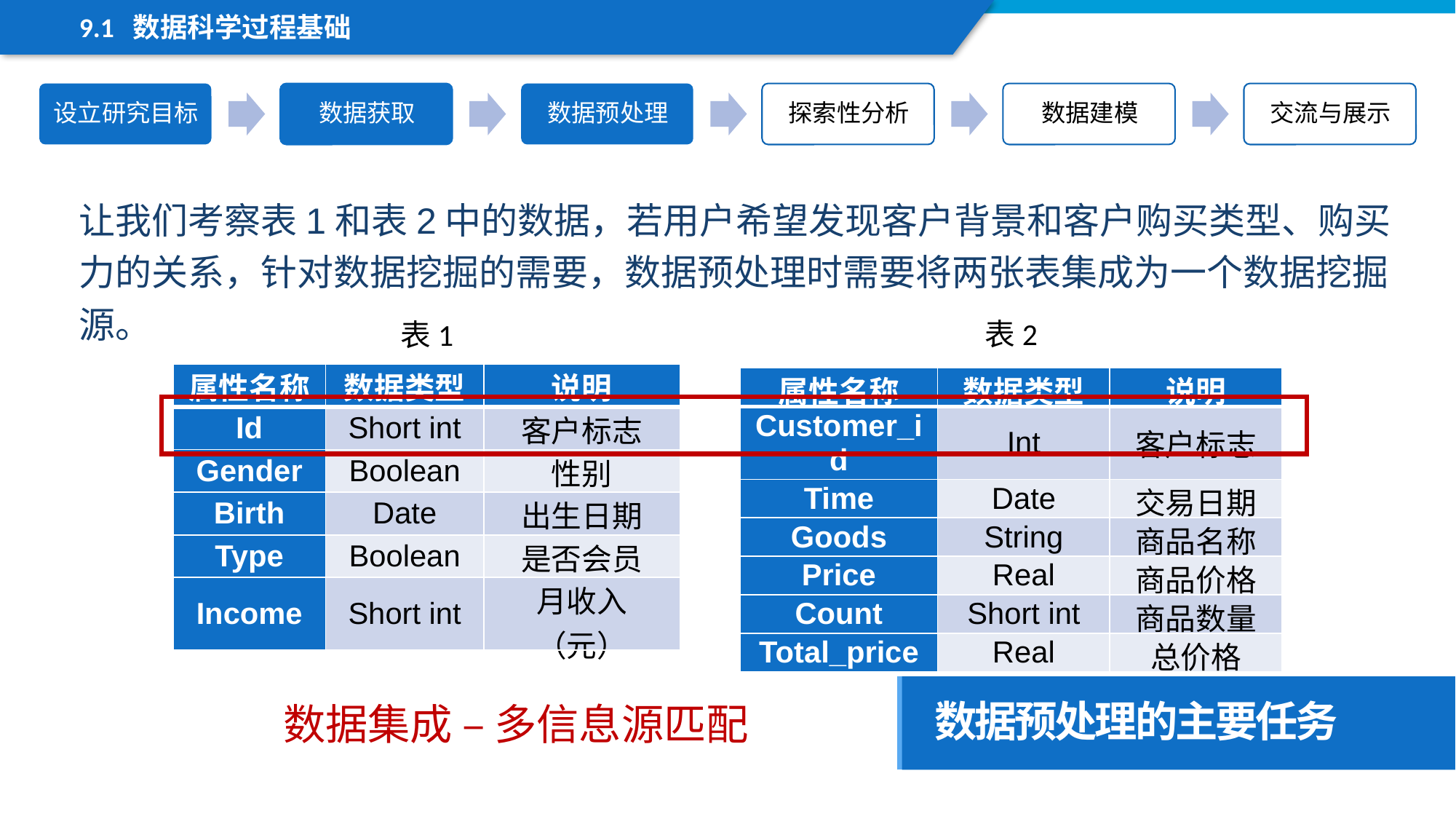

9.1  数据科学过程基础
设立研究目标

数据获取

数据预处理

探索性分析

数据建模

交流与展示
让我们考察表1和表2中的数据，若用户希望发现客户背景和客户购买类型、购买力的关系，针对数据挖掘的需要，数据预处理时需要将两张表集成为一个数据挖掘源。
表2
表1

| 属性名称 | 数据类型 | 说明 |
| --- | --- | --- |
| Id | Short int | 客户标志 |
| Gender | Boolean | 性别 |
| Birth | Date | 出生日期 |
| Type | Boolean | 是否会员 |
| Income | Short int | 月收入（元） |
| 属性名称 | 数据类型 | 说明 |
| --- | --- | --- |
| Customer\_id | Int | 客户标志 |
| Time | Date | 交易日期 |
| Goods | String | 商品名称 |
| Price | Real | 商品价格 |
| Count | Short int | 商品数量 |
| Total\_price | Real | 总价格 |

数据预处理的主要任务
数据集成 – 多信息源匹配